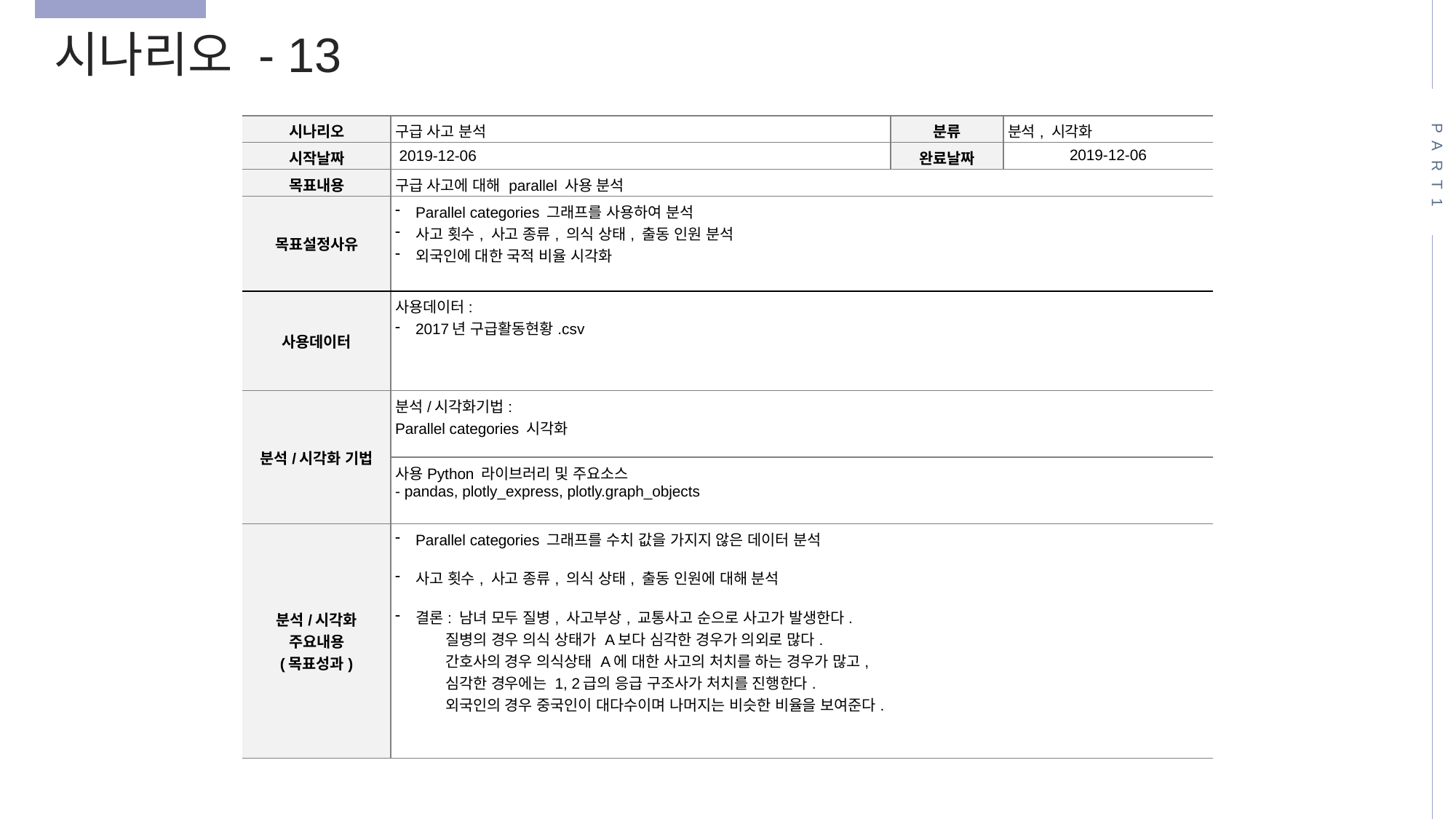

시나리오 - 13
PART1
| 시나리오 | 구급 사고 분석 | 분류 | 분석, 시각화 |
| --- | --- | --- | --- |
| 시작날짜 | 2019-12-06 | 완료날짜 | 2019-12-06 |
| 목표내용 | 구급 사고에 대해 parallel 사용 분석 |  |  |
| 목표설정사유 | Parallel categories 그래프를 사용하여 분석 사고 횟수, 사고 종류, 의식 상태, 출동 인원 분석 외국인에 대한 국적 비율 시각화 |  |  |
| 사용데이터 | 사용데이터: 2017년 구급활동현황.csv |  |  |
| 분석/시각화 기법 | 분석/시각화기법: Parallel categories 시각화 |  |  |
|  | 사용Python 라이브러리 및 주요소스 - pandas, plotly\_express, plotly.graph\_objects |  |  |
| 분석/시각화 주요내용 (목표성과) | Parallel categories 그래프를 수치 값을 가지지 않은 데이터 분석 사고 횟수, 사고 종류, 의식 상태, 출동 인원에 대해 분석 결론: 남녀 모두 질병, 사고부상, 교통사고 순으로 사고가 발생한다. 질병의 경우 의식 상태가 A보다 심각한 경우가 의외로 많다. 간호사의 경우 의식상태 A에 대한 사고의 처치를 하는 경우가 많고, 심각한 경우에는 1, 2급의 응급 구조사가 처치를 진행한다. 외국인의 경우 중국인이 대다수이며 나머지는 비슷한 비율을 보여준다. |  |  |